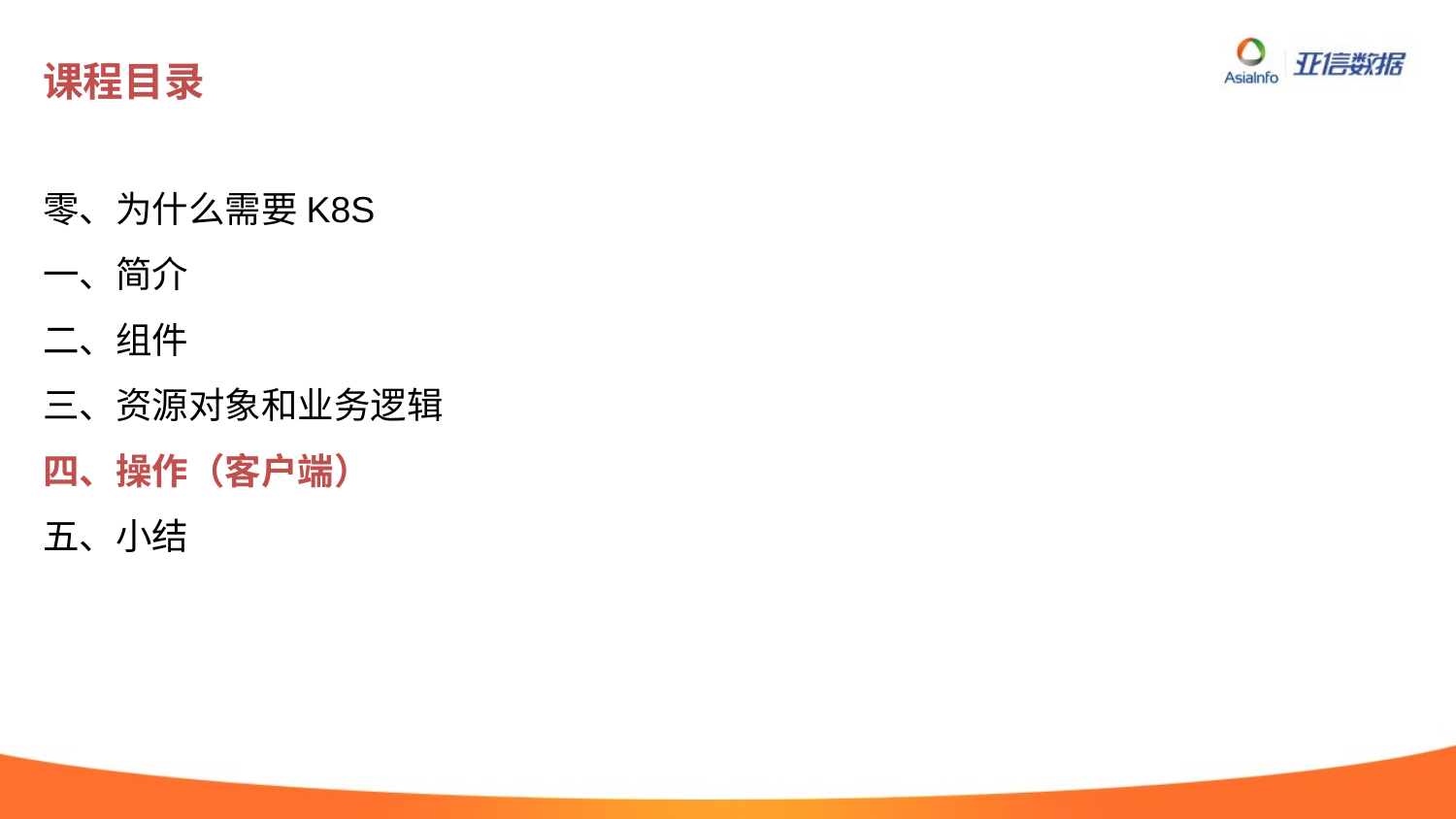

# 课程目录
零、为什么需要K8S
一、简介
二、组件
三、资源对象和业务逻辑
四、操作（客户端）
五、小结